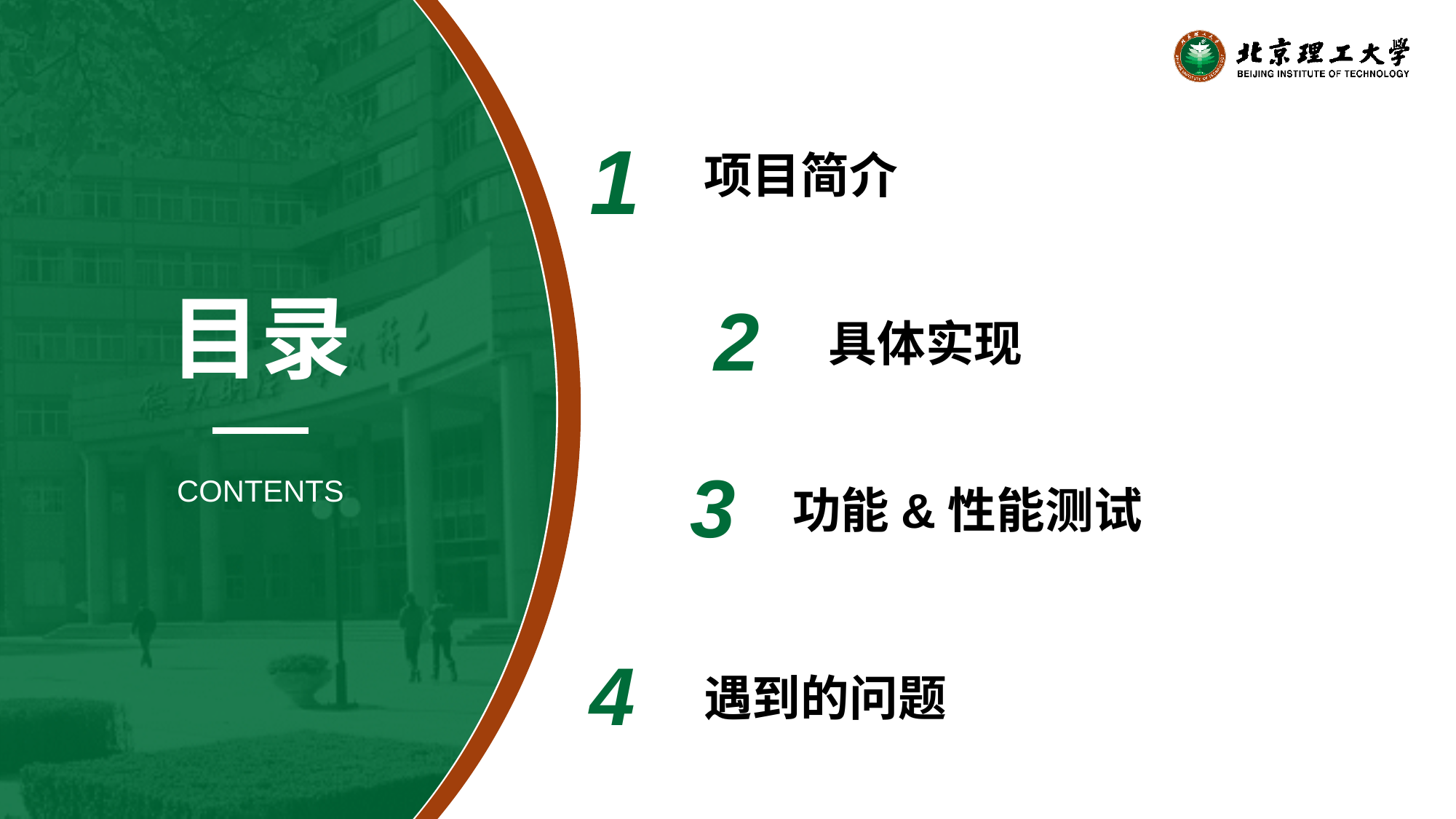

1
项目简介
2
具体实现
目录
3
功能&性能测试
CONTENTS
4
遇到的问题